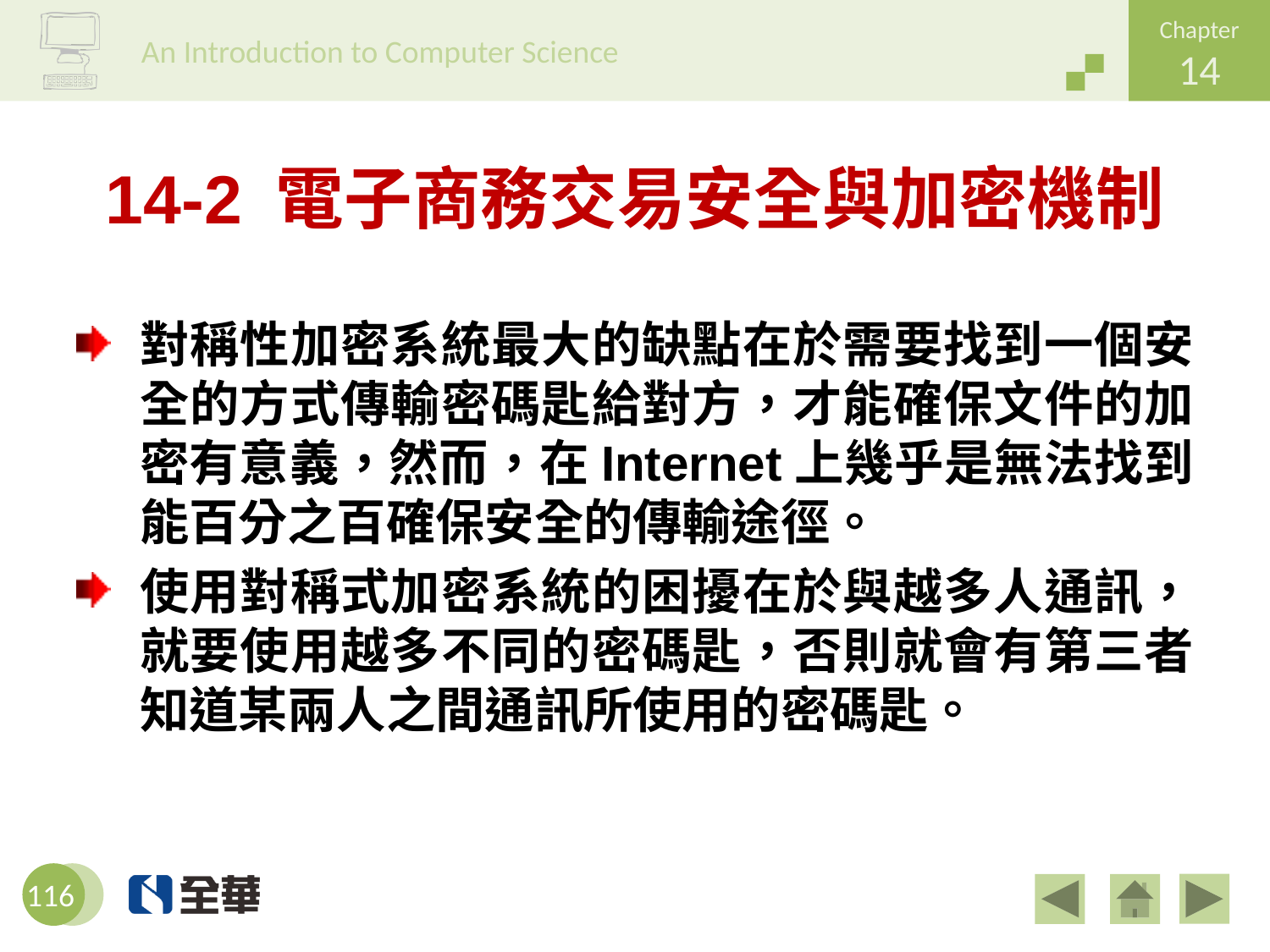

# 14-2 電子商務交易安全與加密機制
對稱性加密系統最大的缺點在於需要找到一個安全的方式傳輸密碼匙給對方，才能確保文件的加密有意義，然而，在Internet上幾乎是無法找到能百分之百確保安全的傳輸途徑。
使用對稱式加密系統的困擾在於與越多人通訊，就要使用越多不同的密碼匙，否則就會有第三者知道某兩人之間通訊所使用的密碼匙。